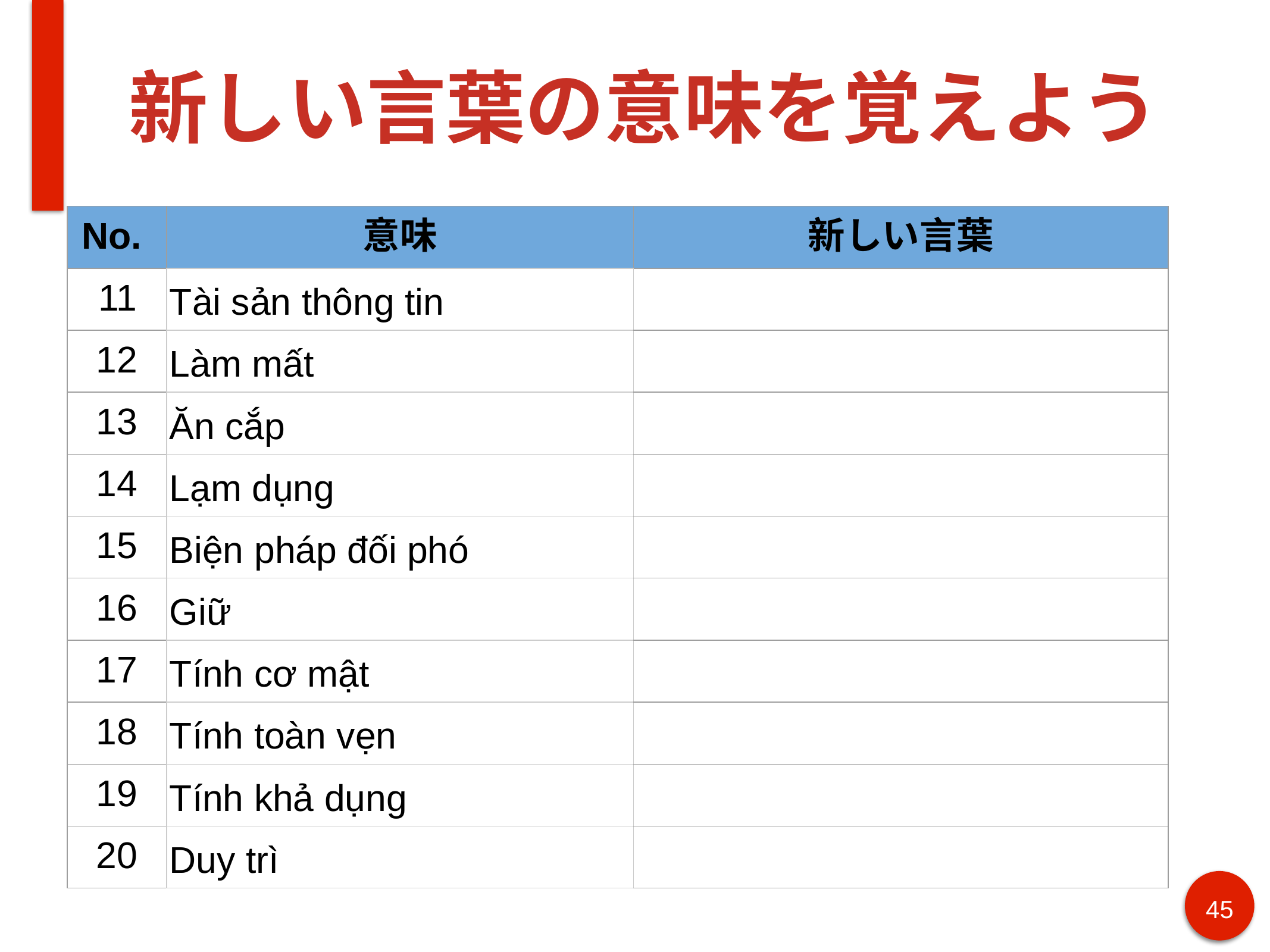

# 新しい言葉の意味を覚えよう
| No. | 意味 | 新しい言葉 |
| --- | --- | --- |
| 11 | Tài sản thông tin |  |
| 12 | Làm mất |  |
| 13 | Ăn cắp |  |
| 14 | Lạm dụng |  |
| 15 | Biện pháp đối phó |  |
| 16 | Giữ |  |
| 17 | Tính cơ mật |  |
| 18 | Tính toàn vẹn |  |
| 19 | Tính khả dụng |  |
| 20 | Duy trì |  |
45